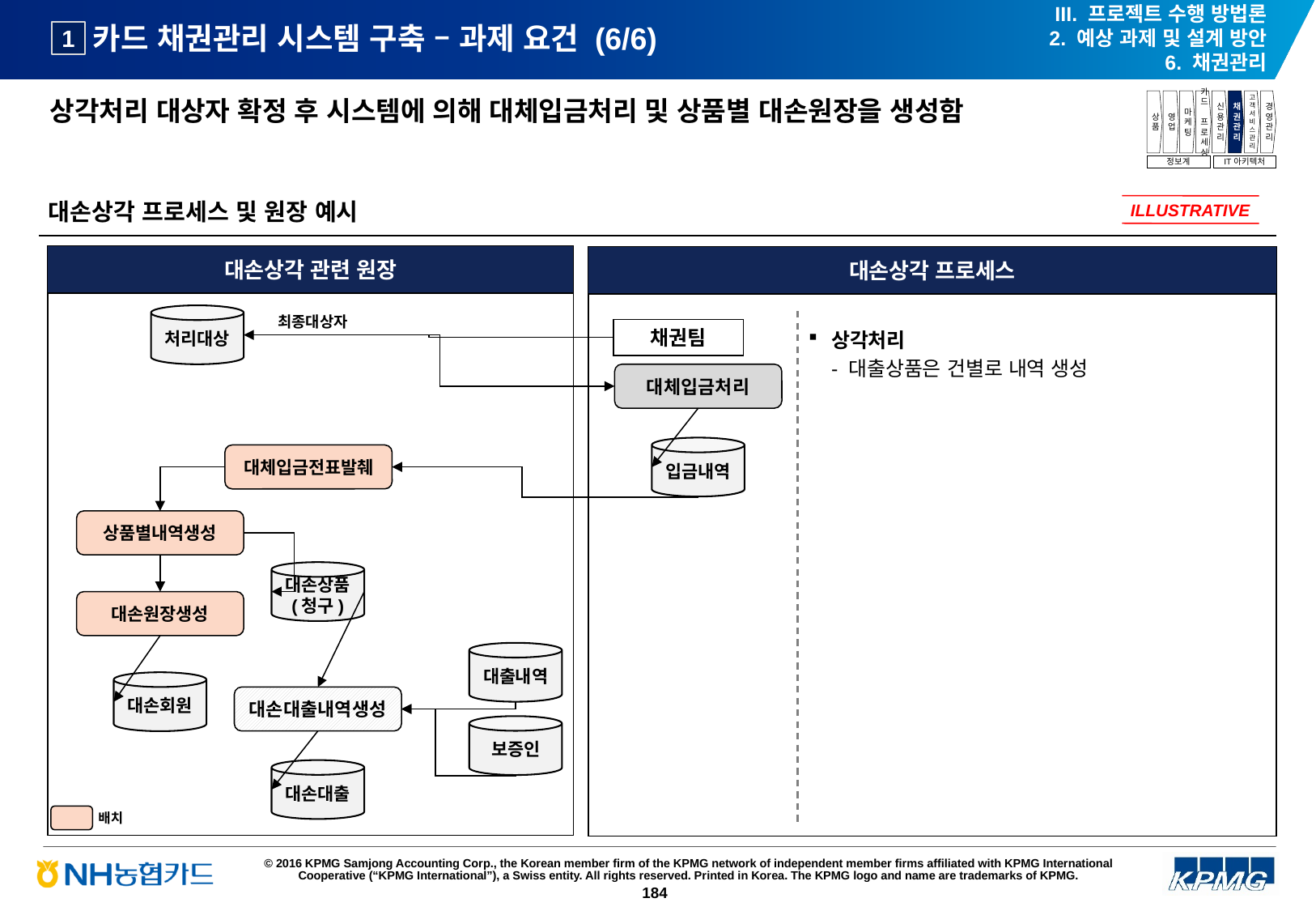

III. 프로젝트 수행 방법론
2. 예상 과제 및 설계 방안
6. 채권관리
# 카드 채권관리 시스템 구축 – 과제 요건 (6/6)
1
상각처리 대상자 확정 후 시스템에 의해 대체입금처리 및 상품별 대손원장을 생성함
상품
영업
마케팅
카드
프로세싱
신용관리
채권관리
고객서비스관리
경영관리
정보계
IT아키텍처
대손상각 프로세스 및 원장 예시
ILLUSTRATIVE
대손상각 관련 원장

대손상각 프로세스

처리대상
최종대상자
채권팀
대체입금처리
입금내역
대체입금전표발췌
상품별내역생성
대손상품
(청구)
대손원장생성
대출내역
대손회원
대손대출내역생성
보증인
대손대출
상각처리
    - 대출상품은 건별로 내역 생성

배치